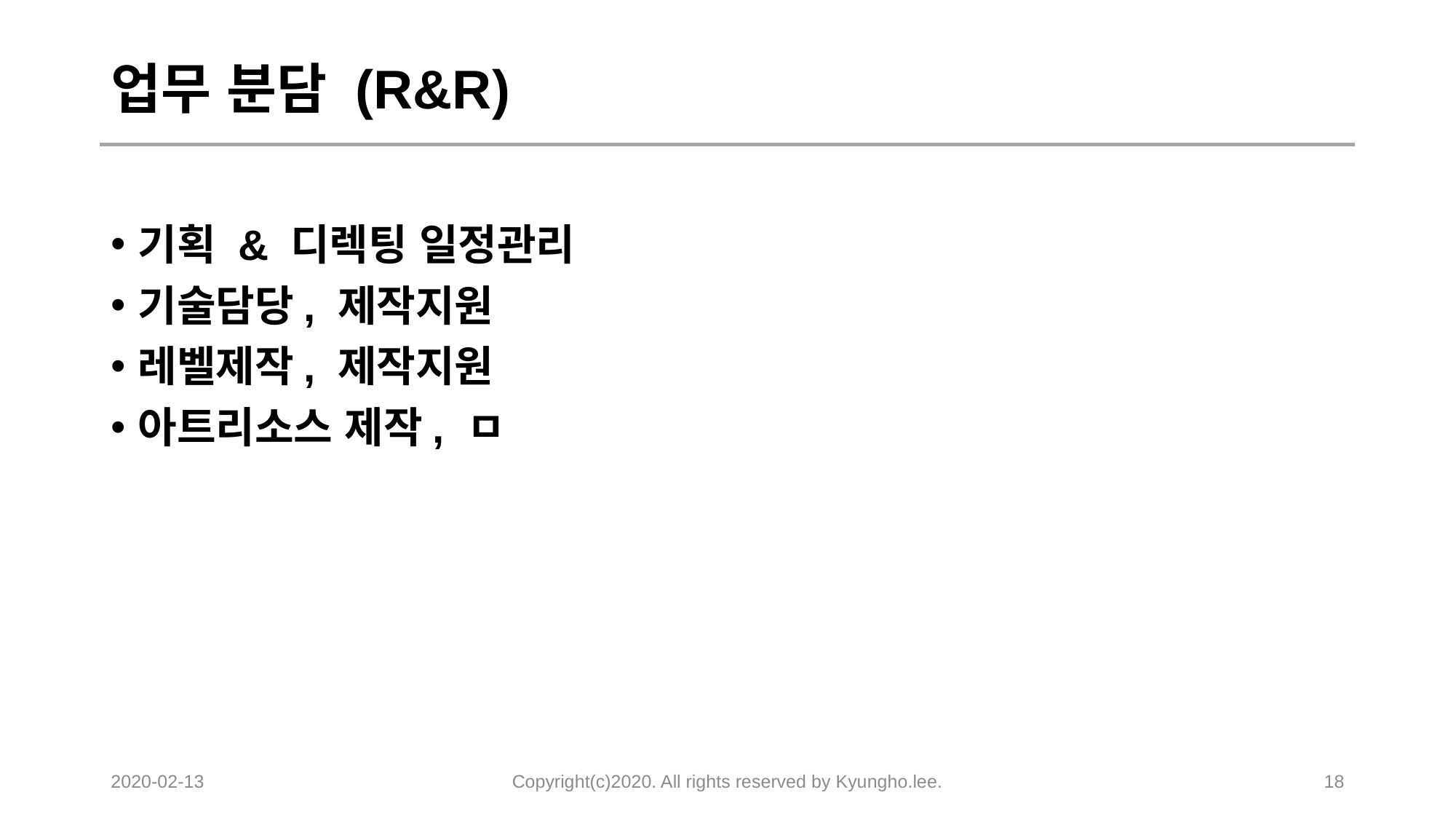

# 업무 분담 (R&R)
기획 & 디렉팅 일정관리
기술담당, 제작지원
레벨제작, 제작지원
아트리소스 제작, ㅁ
2020-02-13
Copyright(c)2020. All rights reserved by Kyungho.lee.
18